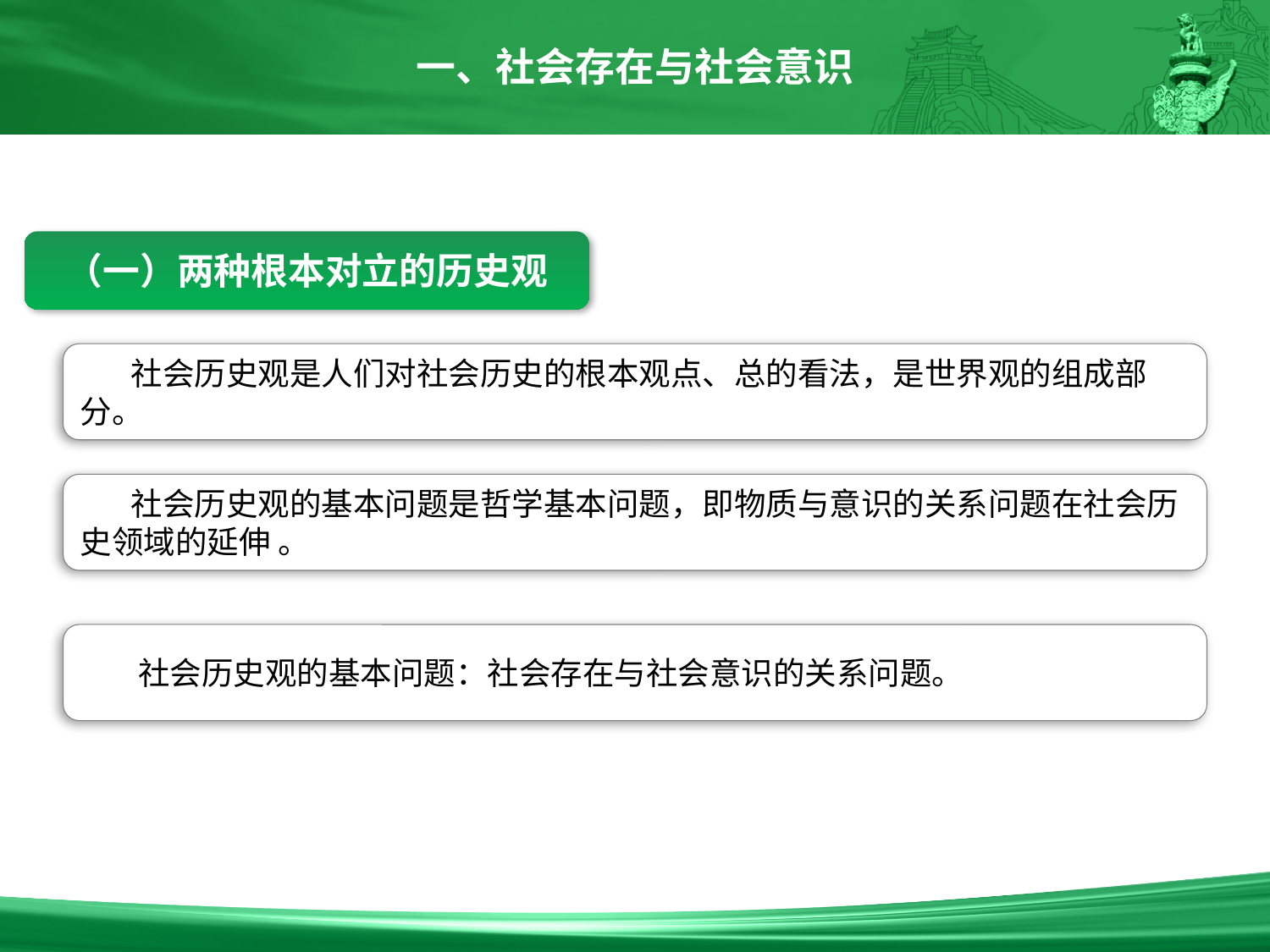

一、社会存在与社会意识
（一）两种根本对立的历史观
      社会历史观是人们对社会历史的根本观点、总的看法，是世界观的组成部分。
      社会历史观的基本问题是哲学基本问题，即物质与意识的关系问题在社会历史领域的延伸 。
       社会历史观的基本问题：社会存在与社会意识的关系问题。